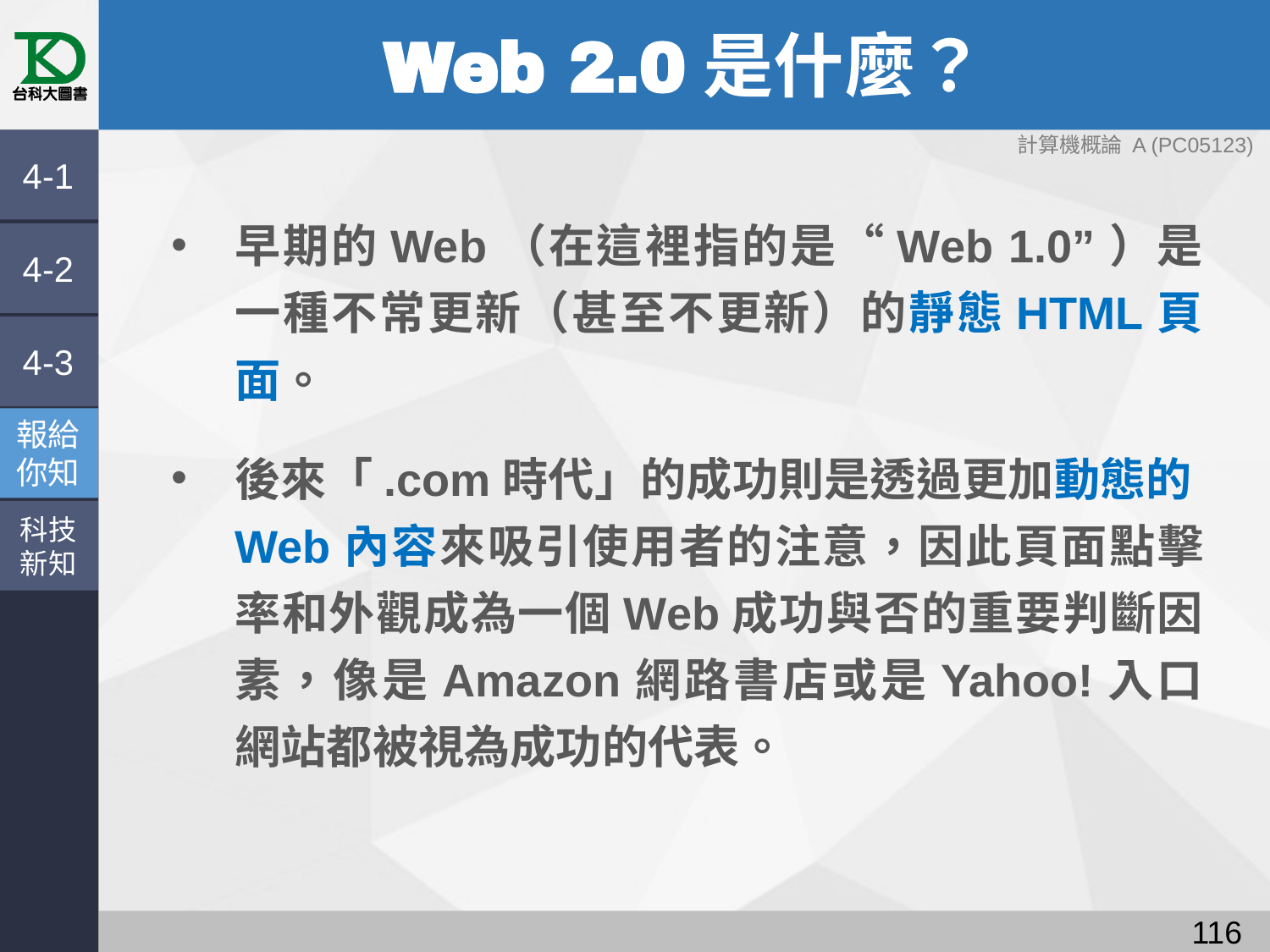

# Web 2.0是什麼？
4-1
早期的Web（在這裡指的是“Web 1.0”）是一種不常更新（甚至不更新）的靜態HTML頁面。
後來「.com時代」的成功則是透過更加動態的Web內容來吸引使用者的注意，因此頁面點擊率和外觀成為一個Web成功與否的重要判斷因素，像是Amazon網路書店或是Yahoo!入口網站都被視為成功的代表。
4-2
4-3
報給
你知
科技
新知
116